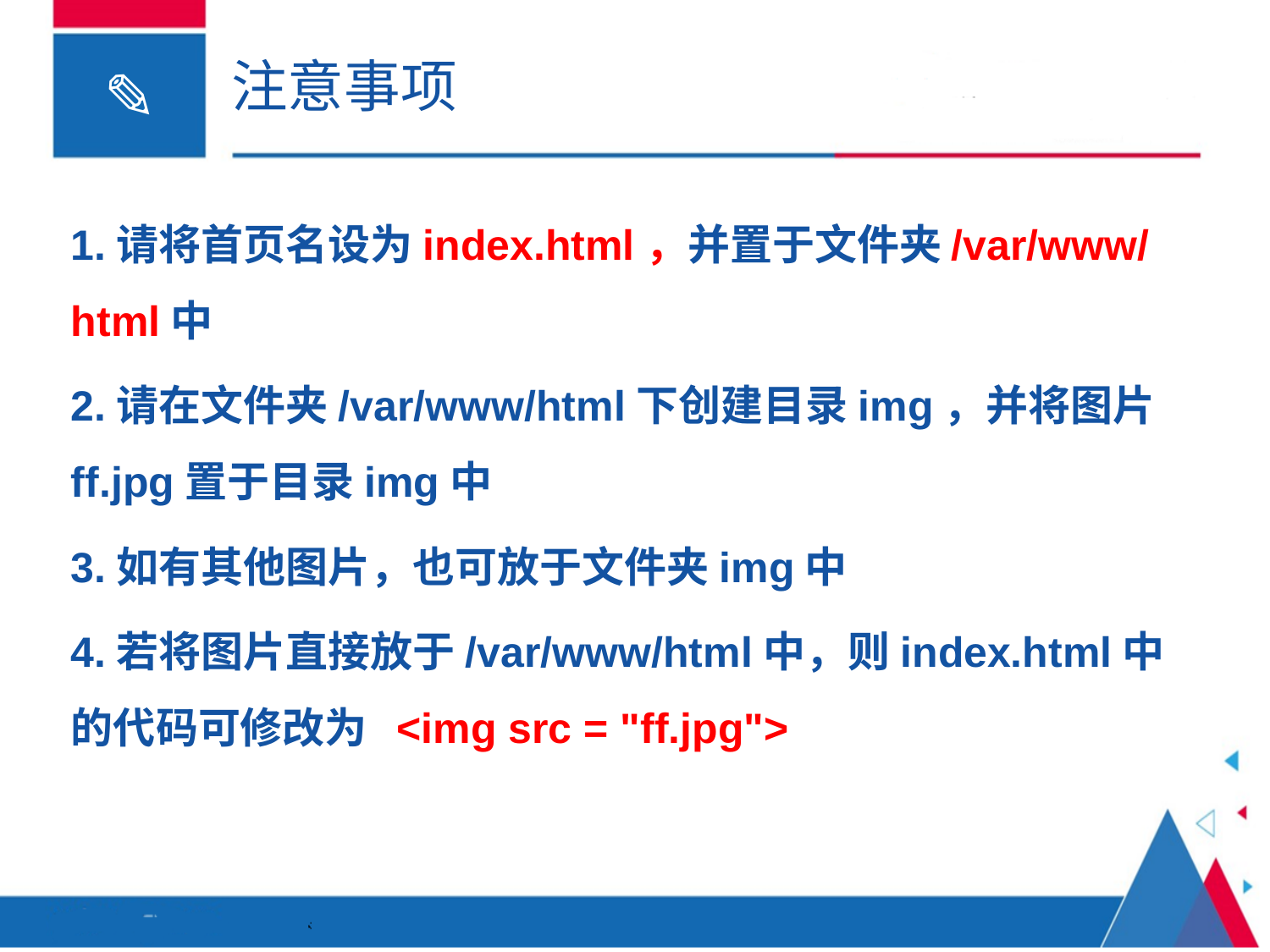

# 注意事项
1.请将首页名设为index.html，并置于文件夹/var/www/html中
2.请在文件夹/var/www/html下创建目录img，并将图片ff.jpg置于目录img中
3.如有其他图片，也可放于文件夹img中
4.若将图片直接放于/var/www/html中，则index.html中的代码可修改为  <img src = "ff.jpg">